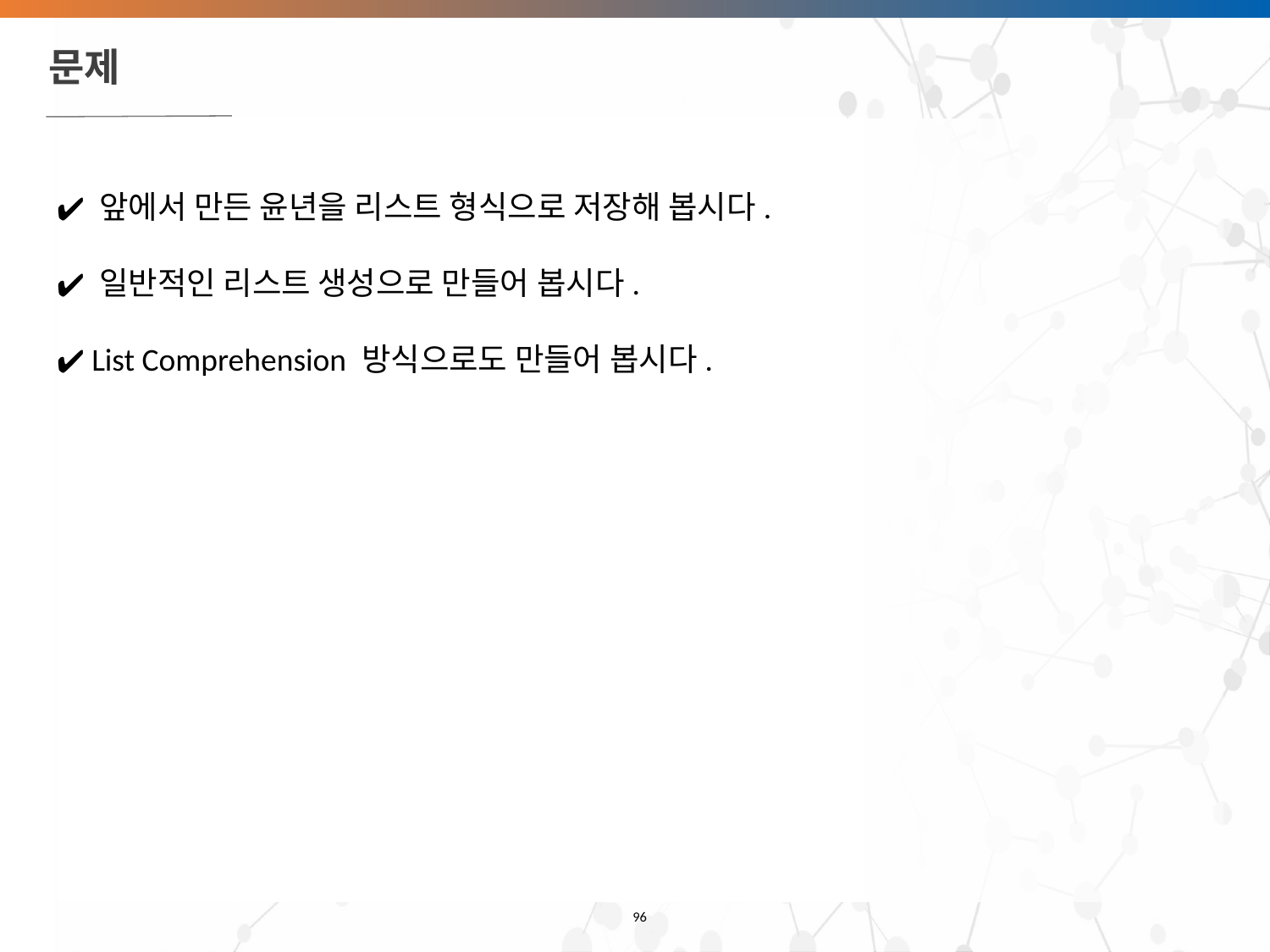

# 문제

 앞에서 만든 윤년을 리스트 형식으로 저장해 봅시다.
 일반적인 리스트 생성으로 만들어 봅시다.
 List Comprehension 방식으로도 만들어 봅시다.
96